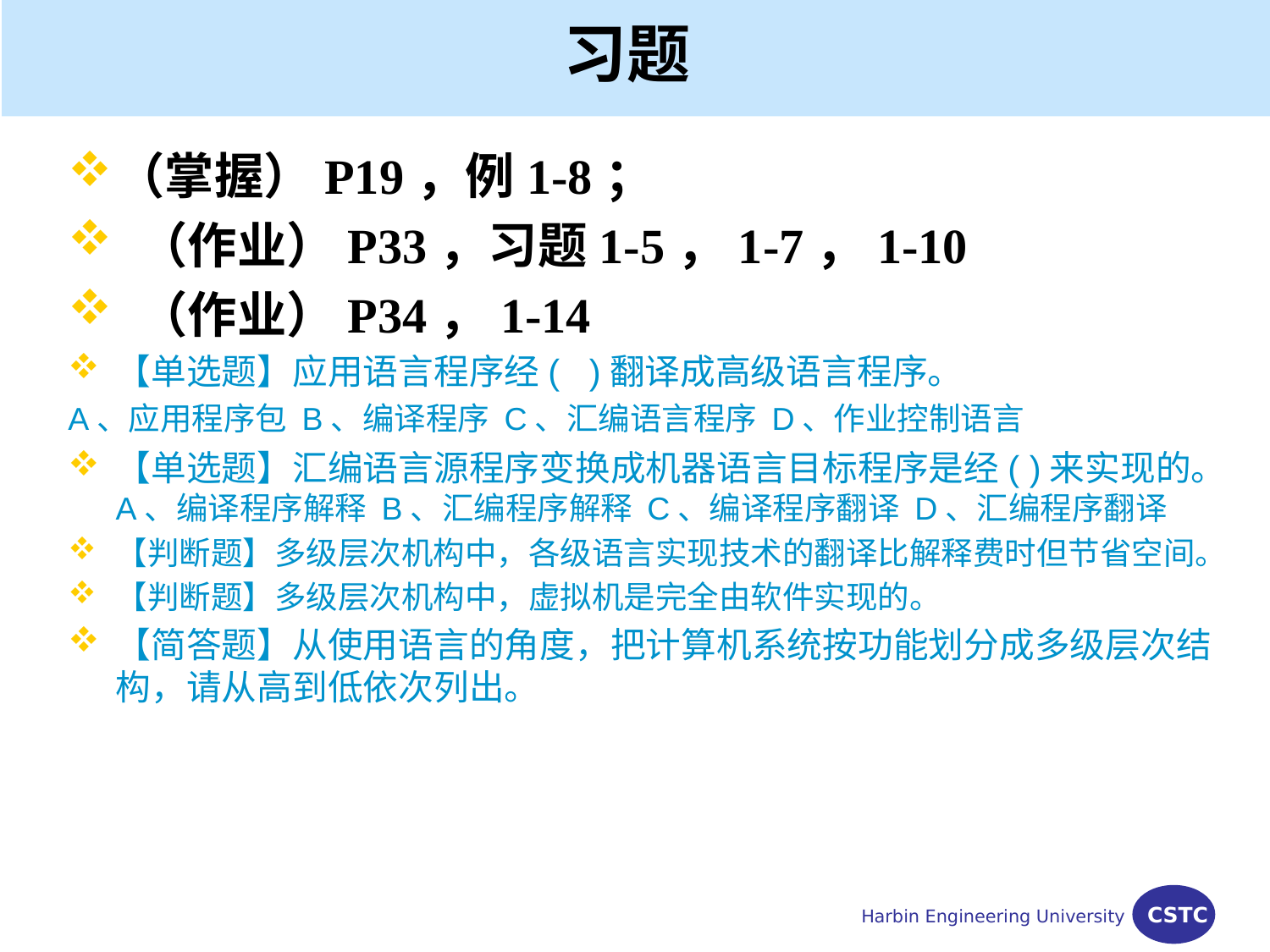

# 习题
（掌握）P19，例1-8；
 （作业）P33，习题1-5，1-7，1-10
 （作业）P34，1-14
【单选题】应用语言程序经(   )翻译成高级语言程序。
A、应用程序包 B、编译程序 C、汇编语言程序 D、作业控制语言
【单选题】汇编语言源程序变换成机器语言目标程序是经( )来实现的。
A、编译程序解释 B、汇编程序解释 C、编译程序翻译 D、汇编程序翻译
【判断题】多级层次机构中，各级语言实现技术的翻译比解释费时但节省空间。
【判断题】多级层次机构中，虚拟机是完全由软件实现的。
【简答题】从使用语言的角度，把计算机系统按功能划分成多级层次结构，请从高到低依次列出。

Harbin Engineering University